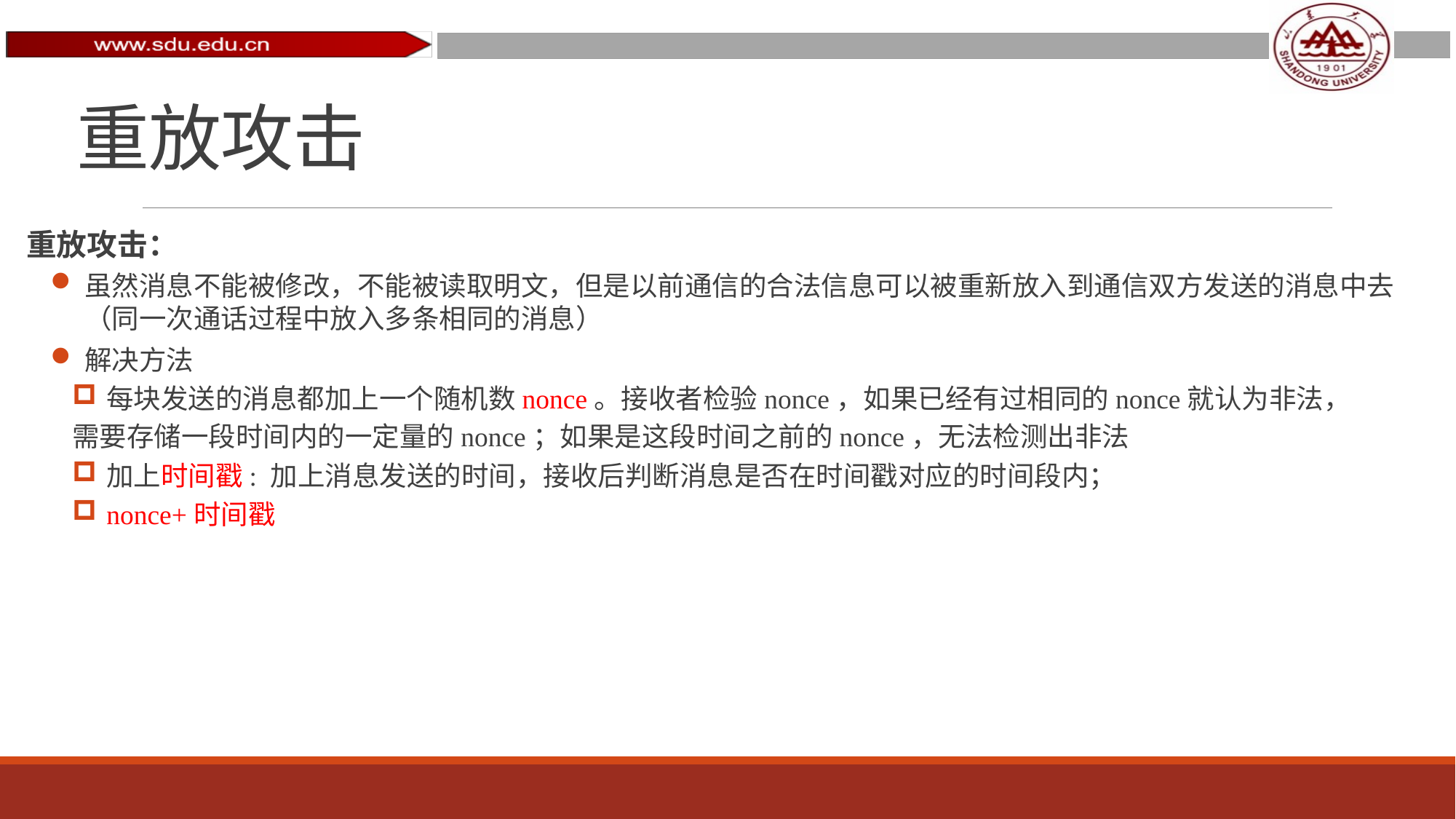

# 重放攻击
重放攻击：
虽然消息不能被修改，不能被读取明文，但是以前通信的合法信息可以被重新放入到通信双方发送的消息中去（同一次通话过程中放入多条相同的消息）
解决方法
每块发送的消息都加上一个随机数nonce。接收者检验nonce，如果已经有过相同的nonce就认为非法，
需要存储一段时间内的一定量的nonce；如果是这段时间之前的nonce，无法检测出非法
加上时间戳: 加上消息发送的时间，接收后判断消息是否在时间戳对应的时间段内；
nonce+时间戳